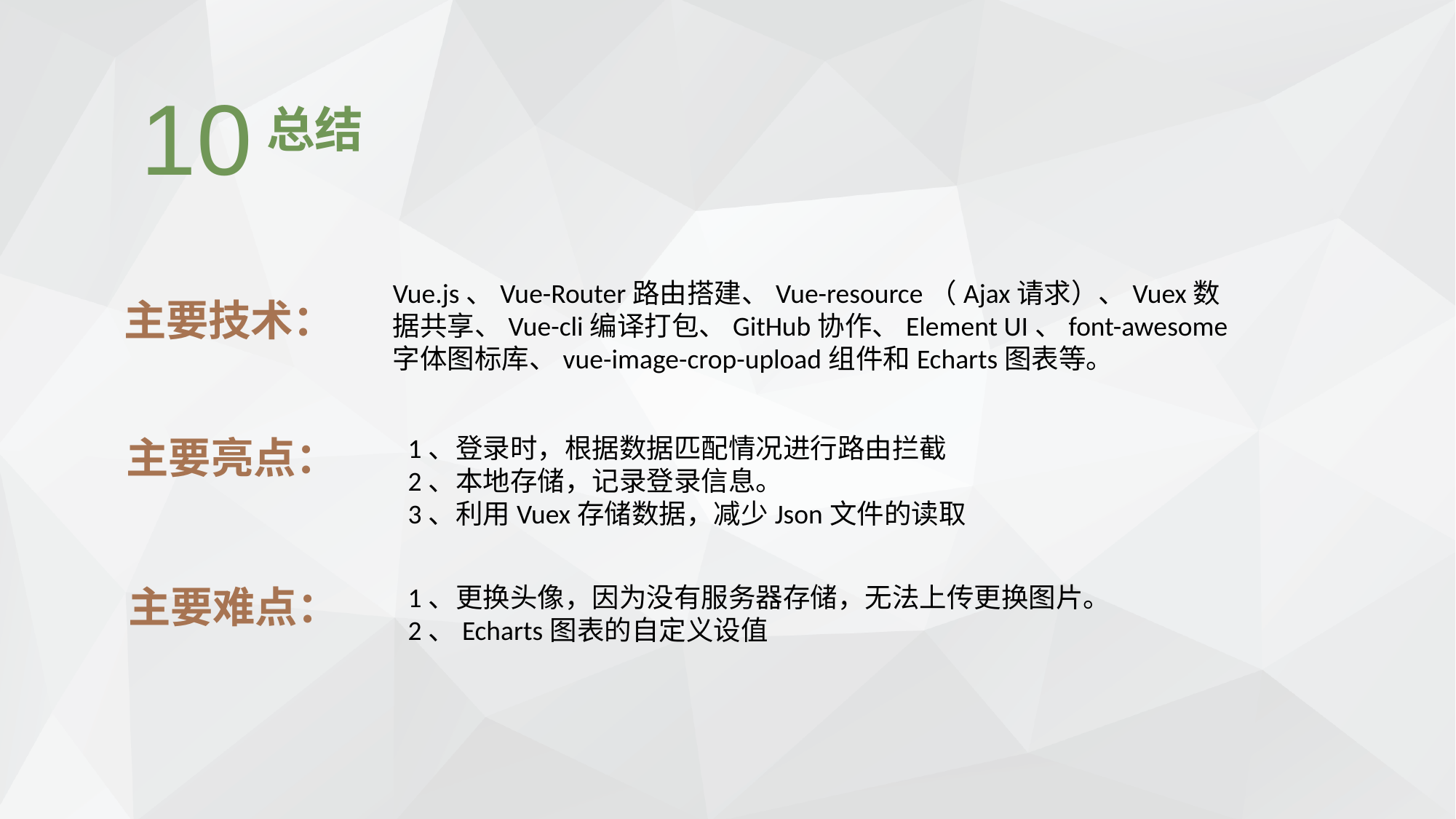

10
总结
Vue.js、Vue-Router路由搭建、Vue-resource（Ajax请求）、Vuex数据共享、Vue-cli编译打包、GitHub协作、Element UI、font-awesome字体图标库、vue-image-crop-upload组件和Echarts图表等。
主要技术：
主要亮点：
1、登录时，根据数据匹配情况进行路由拦截
2、本地存储，记录登录信息。
3、利用Vuex存储数据，减少Json文件的读取

主要难点：
1、更换头像，因为没有服务器存储，无法上传更换图片。
2、Echarts图表的自定义设值